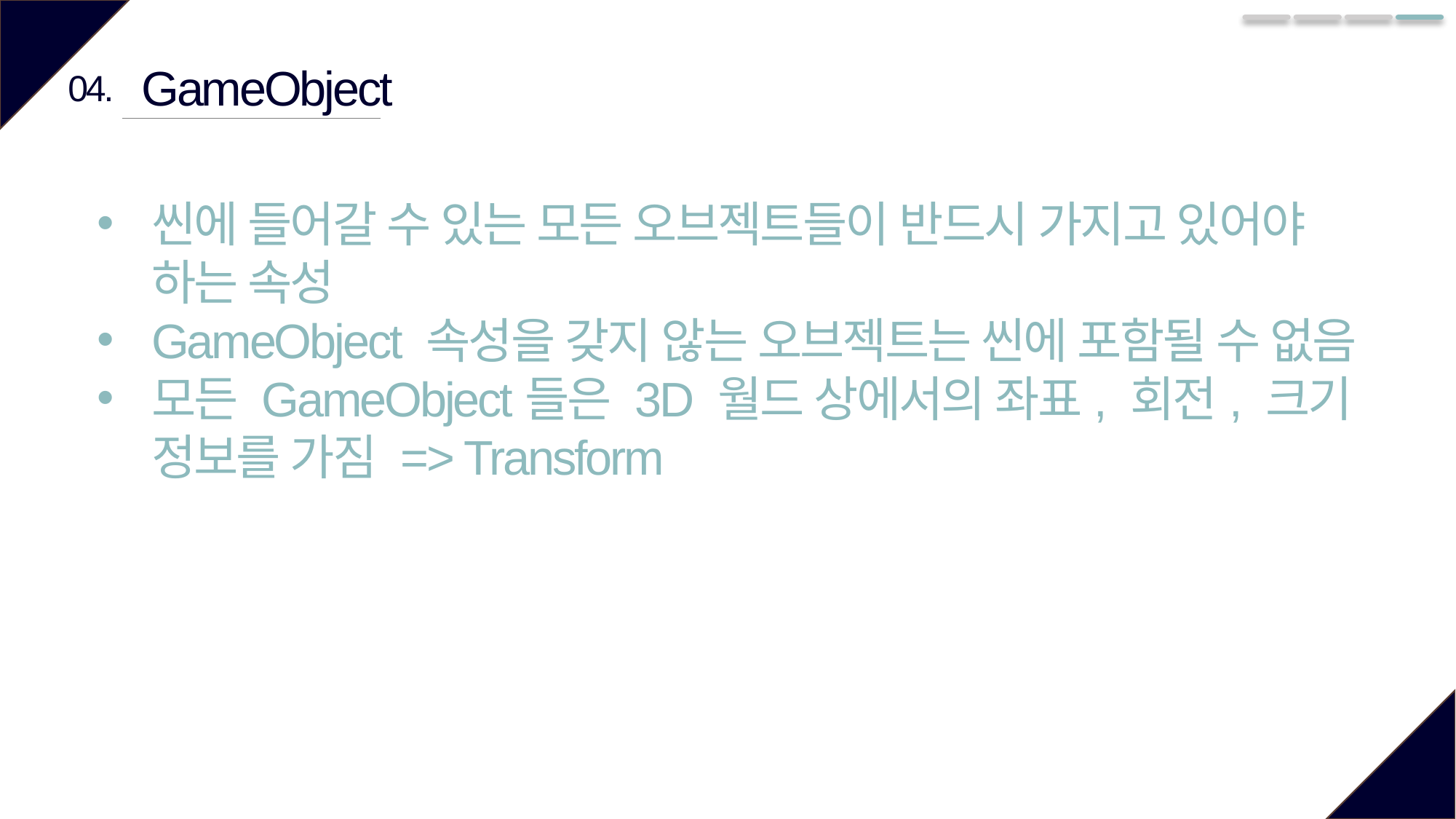

GameObject
04.
씬에 들어갈 수 있는 모든 오브젝트들이 반드시 가지고 있어야 하는 속성
GameObject 속성을 갖지 않는 오브젝트는 씬에 포함될 수 없음
모든 GameObject들은 3D 월드 상에서의 좌표, 회전, 크기 정보를 가짐 => Transform